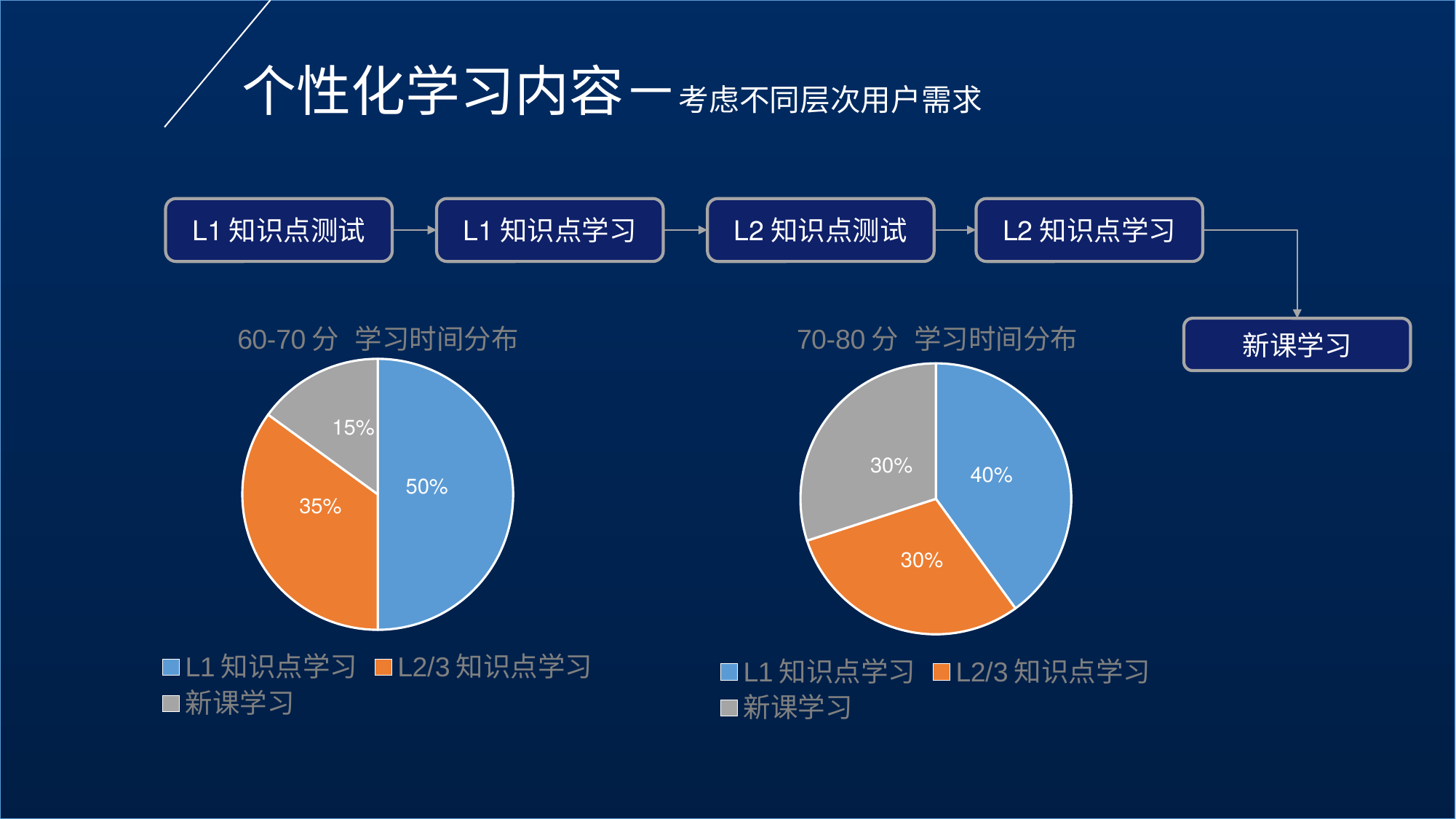

个性化学习内容－考虑不同层次用户需求
L1知识点测试
L1知识点学习
L2知识点测试
L2知识点学习

### Chart: 60-70分  学习时间分布

| Category | 学习耗时 |
|---|---|
| L1知识点学习 | 50.0 |
| L2/3知识点学习 | 35.0 |
| 新课学习 | 15.0 |

### Chart: 70-80分  学习时间分布

| Category | 学习耗时 |
|---|---|
| L1知识点学习 | 40.0 |
| L2/3知识点学习 | 30.0 |
| 新课学习 | 30.0 |
新课学习
15%
30%
40%
50%
40%
35%
60%
30%
80%